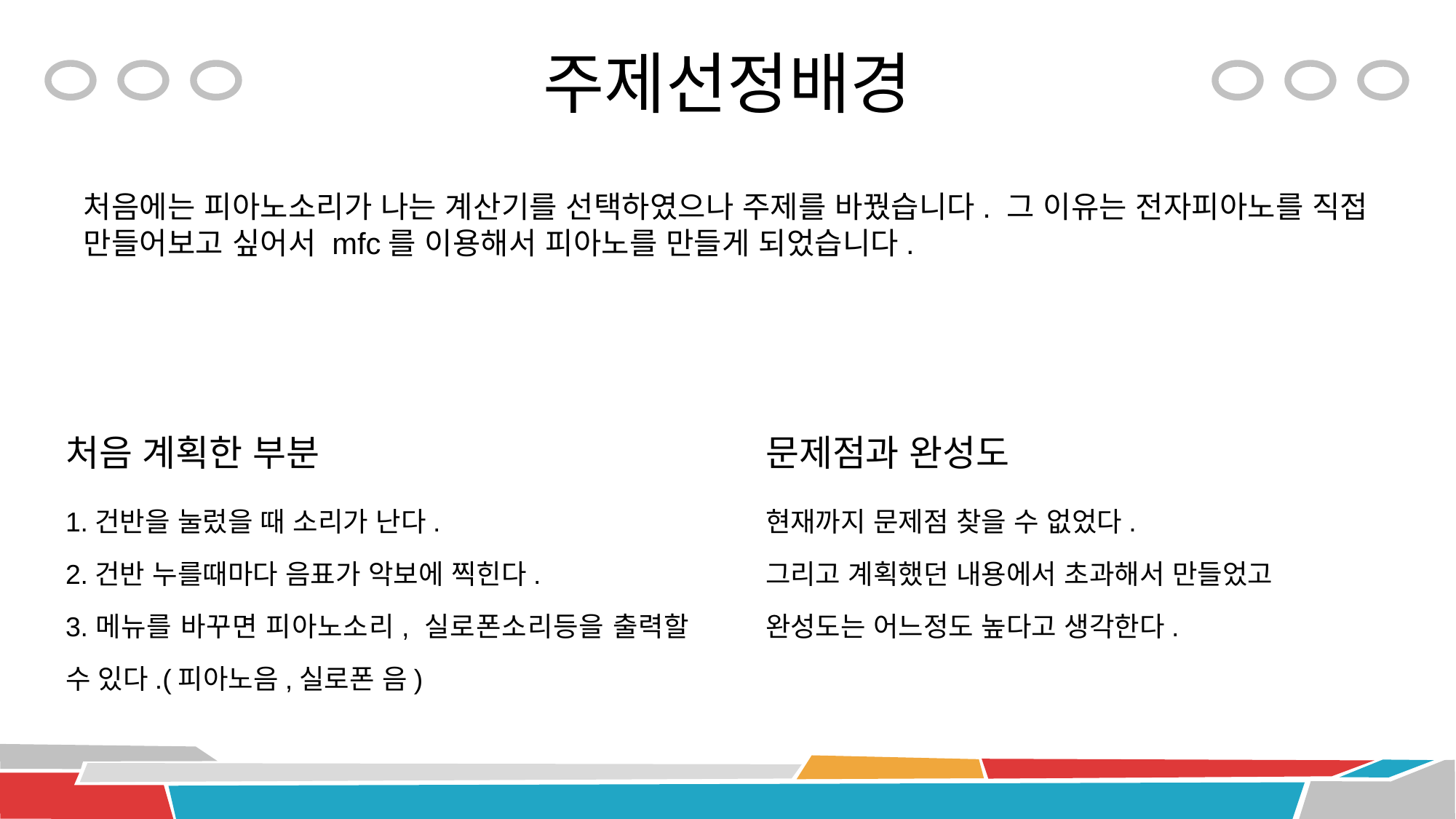

# 주제선정배경
처음에는 피아노소리가 나는 계산기를 선택하였으나 주제를 바꿨습니다. 그 이유는 전자피아노를 직접 만들어보고 싶어서 mfc를 이용해서 피아노를 만들게 되었습니다.
처음 계획한 부분
문제점과 완성도
1.건반을 눌렀을 때 소리가 난다.
2.건반 누를때마다 음표가 악보에 찍힌다.
3.메뉴를 바꾸면 피아노소리, 실로폰소리등을 출력할 수 있다.(피아노음,실로폰 음)
현재까지 문제점 찾을 수 없었다.
그리고 계획했던 내용에서 초과해서 만들었고
완성도는 어느정도 높다고 생각한다.